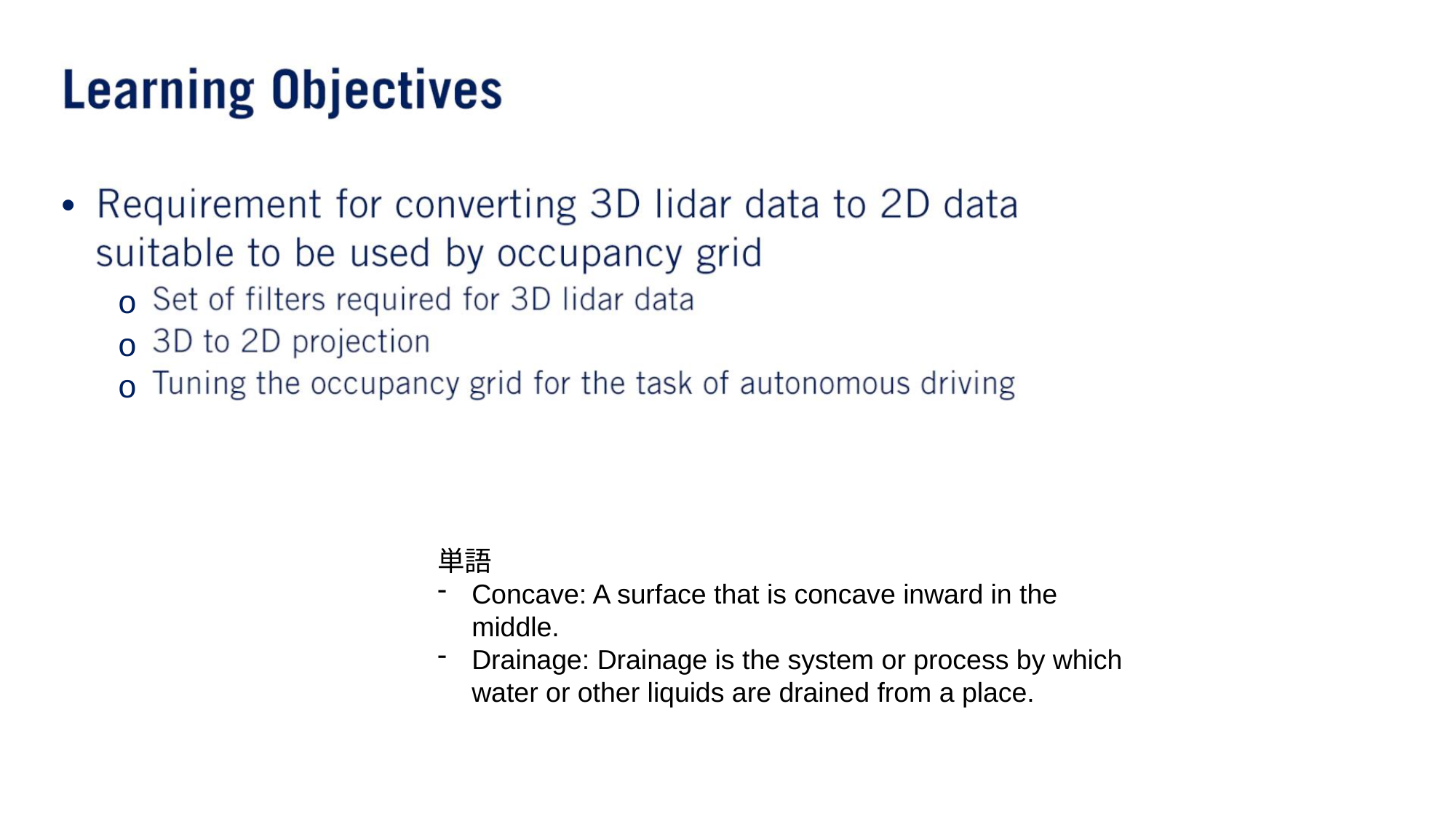

•
o
o
o
単語
Concave: A surface that is concave inward in the middle.
Drainage: Drainage is the system or process by which water or other liquids are drained from a place.